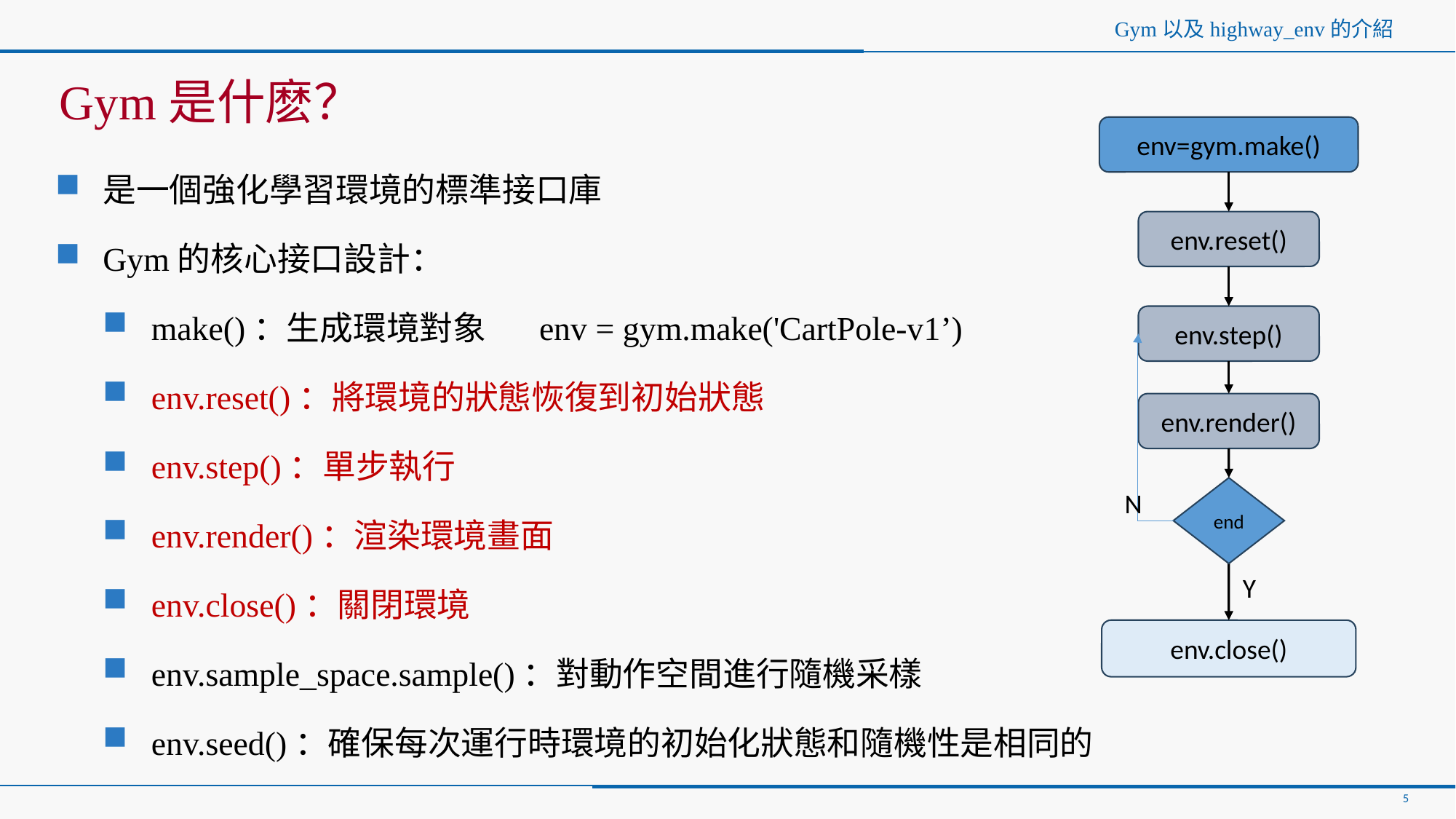

# Gym以及highway_env的介紹
Gym是什麽？
env=gym.make()
是一個強化學習環境的標準接口庫
Gym的核心接口設計：
make()：生成環境對象      env = gym.make('CartPole-v1’)
env.reset()：將環境的狀態恢復到初始狀態
env.step()：單步執行
env.render()：渲染環境畫面
env.close()：關閉環境
env.sample_space.sample()：對動作空間進行隨機采樣
env.seed()：確保每次運行時環境的初始化狀態和隨機性是相同的
env.reset()
env.step()
env.render()
end
N
Y
env.close()
5